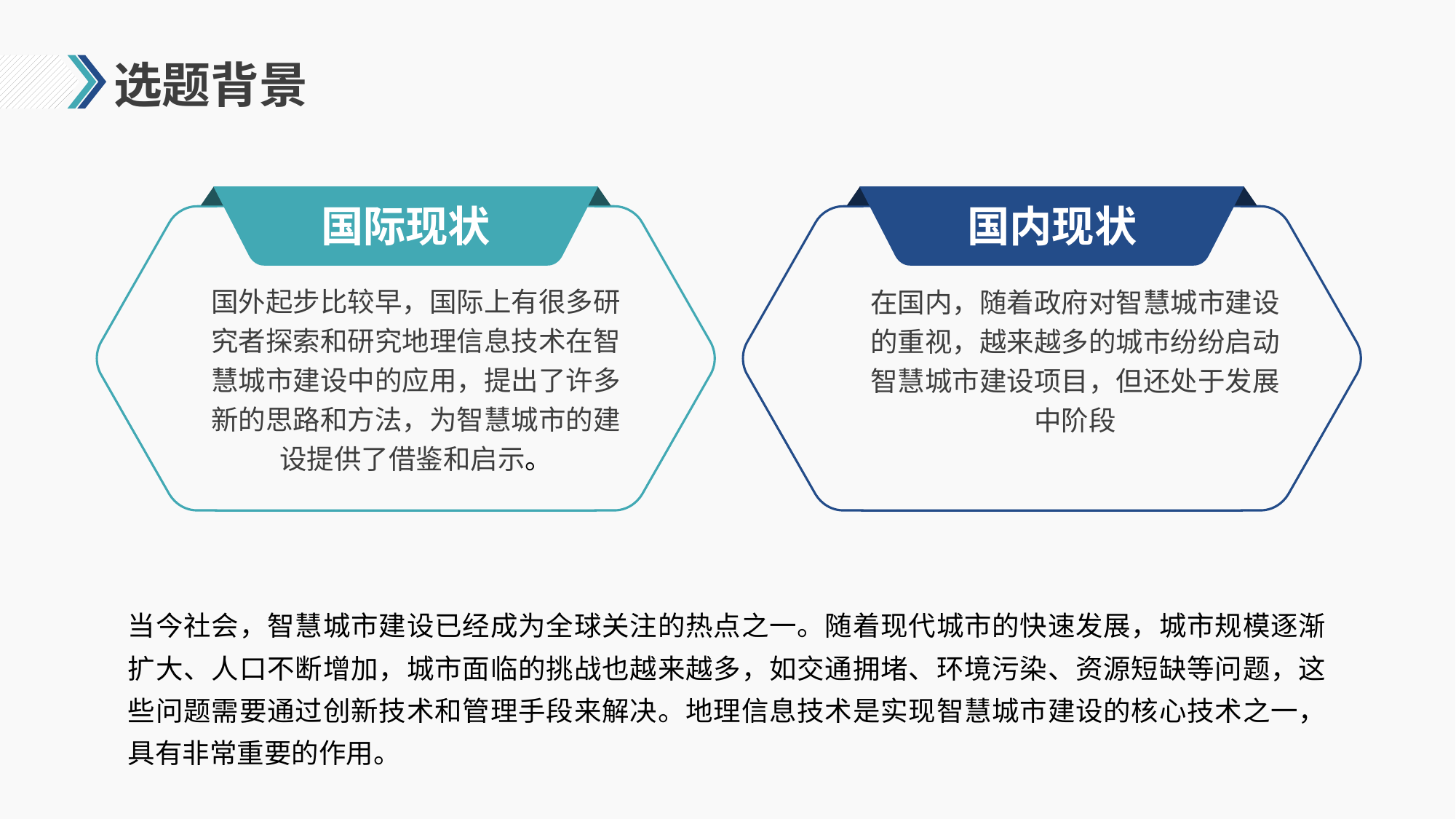

# 选题背景

国际现状
国内现状

国外起步比较早，国际上有很多研究者探索和研究地理信息技术在智慧城市建设中的应用，提出了许多新的思路和方法，为智慧城市的建设提供了借鉴和启示。
在国内，随着政府对智慧城市建设的重视，越来越多的城市纷纷启动智慧城市建设项目，但还处于发展中阶段
当今社会，智慧城市建设已经成为全球关注的热点之一。随着现代城市的快速发展，城市规模逐渐扩大、人口不断增加，城市面临的挑战也越来越多，如交通拥堵、环境污染、资源短缺等问题，这些问题需要通过创新技术和管理手段来解决。地理信息技术是实现智慧城市建设的核心技术之一，具有非常重要的作用。